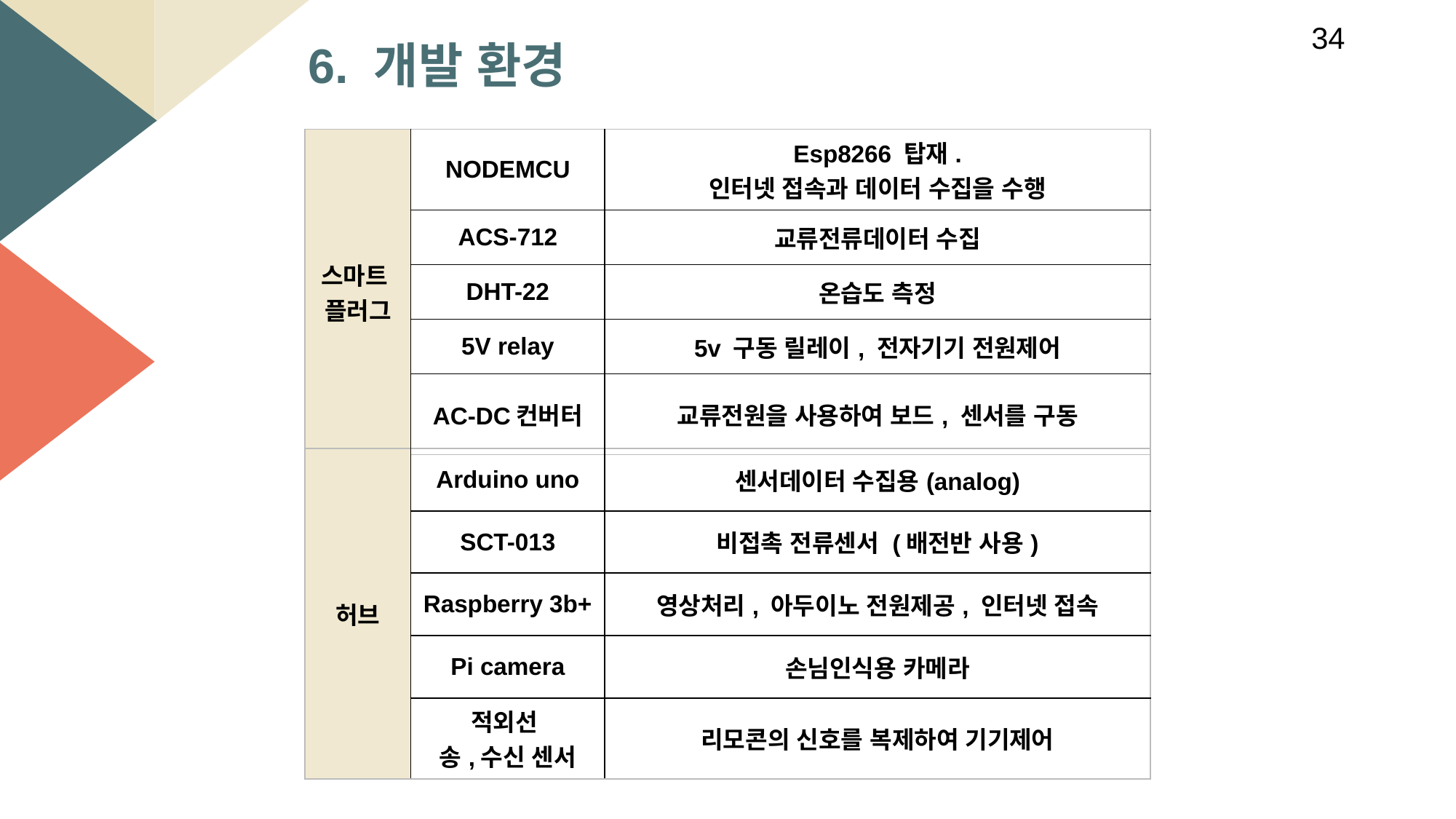

34
6. 개발 환경
| 스마트 플러그 | NODEMCU | Esp8266 탑재. 인터넷 접속과 데이터 수집을 수행 |
| --- | --- | --- |
|  | ACS-712 | 교류전류데이터 수집 |
|  | DHT-22 | 온습도 측정 |
|  | 5V relay | 5v 구동 릴레이, 전자기기 전원제어 |
|  | AC-DC컨버터 | 교류전원을 사용하여 보드, 센서를 구동 |
| 허브 | Arduino uno | 센서데이터 수집용(analog) |
| --- | --- | --- |
|  | SCT-013 | 비접촉 전류센서 (배전반 사용) |
|  | Raspberry 3b+ | 영상처리, 아두이노 전원제공, 인터넷 접속 |
|  | Pi camera | 손님인식용 카메라 |
|  | 적외선 송,수신 센서 | 리모콘의 신호를 복제하여 기기제어 |